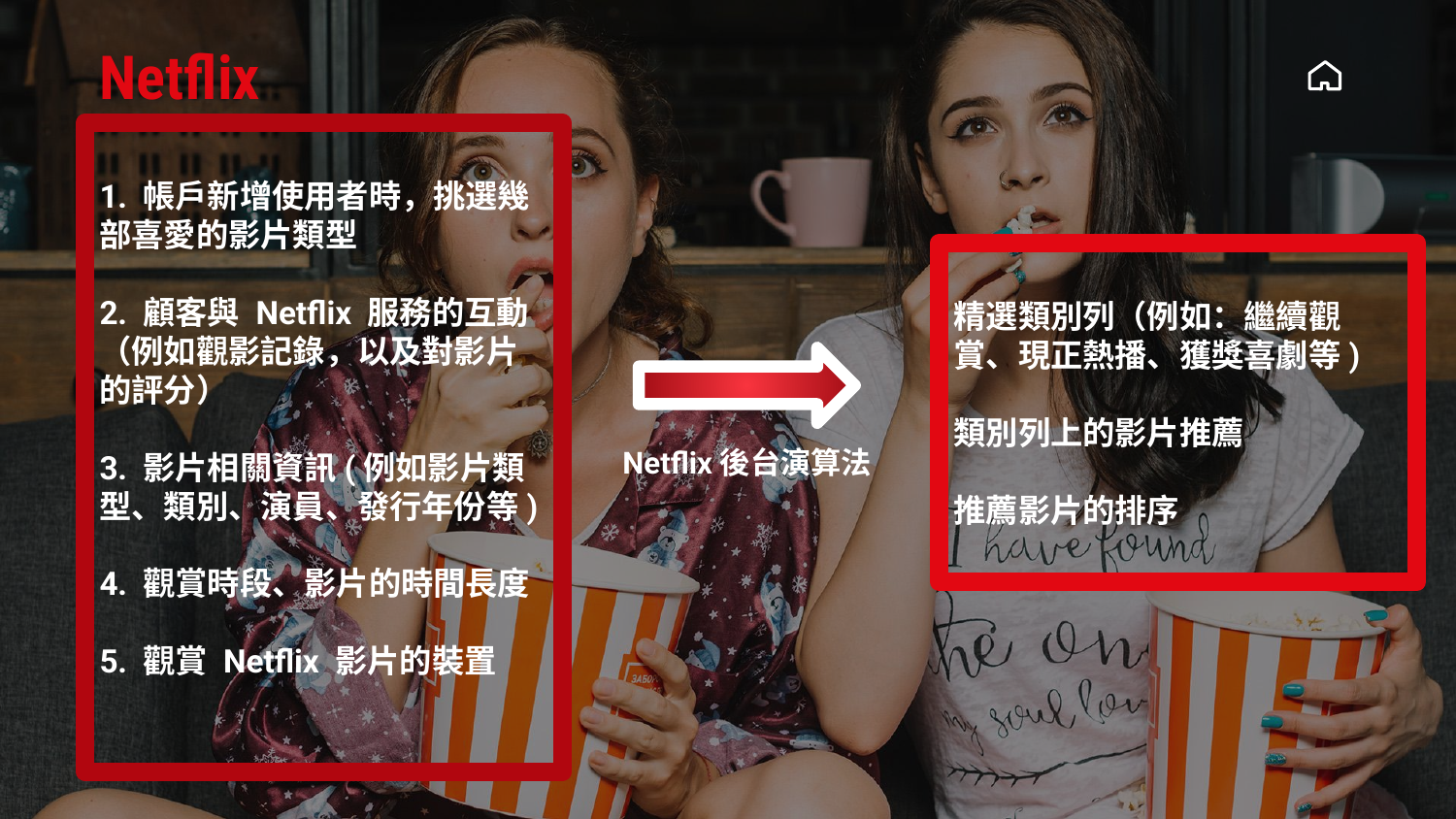

Netflix

1. 帳戶新增使用者時，挑選幾部喜愛的影片類型

2. 顧客與 Netflix 服務的互動（例如觀影記錄，以及對影片的評分）

3. 影片相關資訊(例如影片類型、類別、演員、發行年份等)

4. 觀賞時段、影片的時間長度

5. 觀賞 Netflix 影片的裝置

精選類別列（例如：繼續觀賞、現正熱播、獲獎喜劇等)

類別列上的影片推薦

推薦影片的排序

Netflix後台演算法